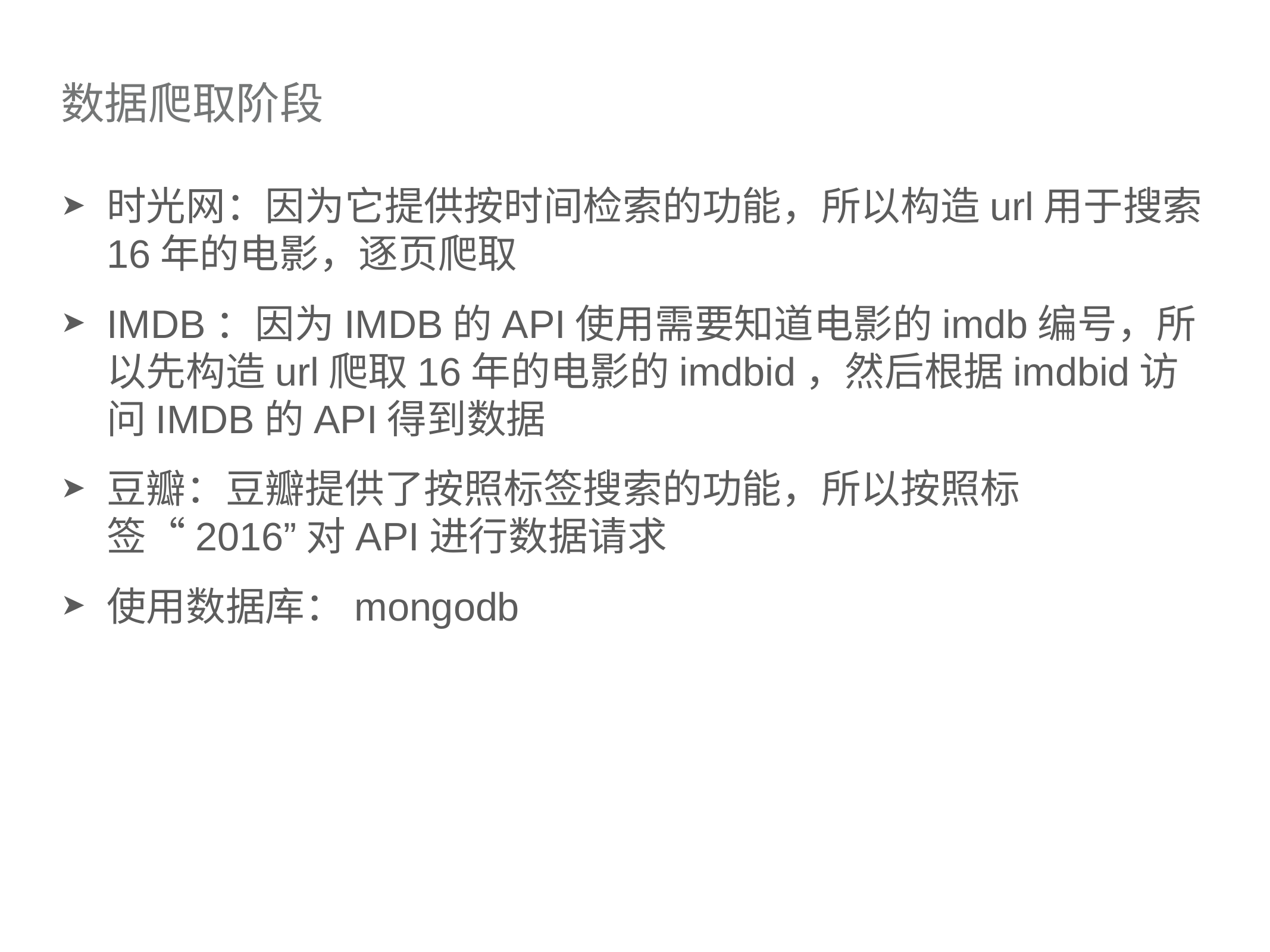

# 数据爬取阶段

时光网：因为它提供按时间检索的功能，所以构造url用于搜索16年的电影，逐页爬取
IMDB：因为IMDB的API使用需要知道电影的imdb编号，所以先构造url爬取16年的电影的imdbid，然后根据imdbid访问IMDB的API得到数据
豆瓣：豆瓣提供了按照标签搜索的功能，所以按照标签“2016”对API进行数据请求
使用数据库：mongodb